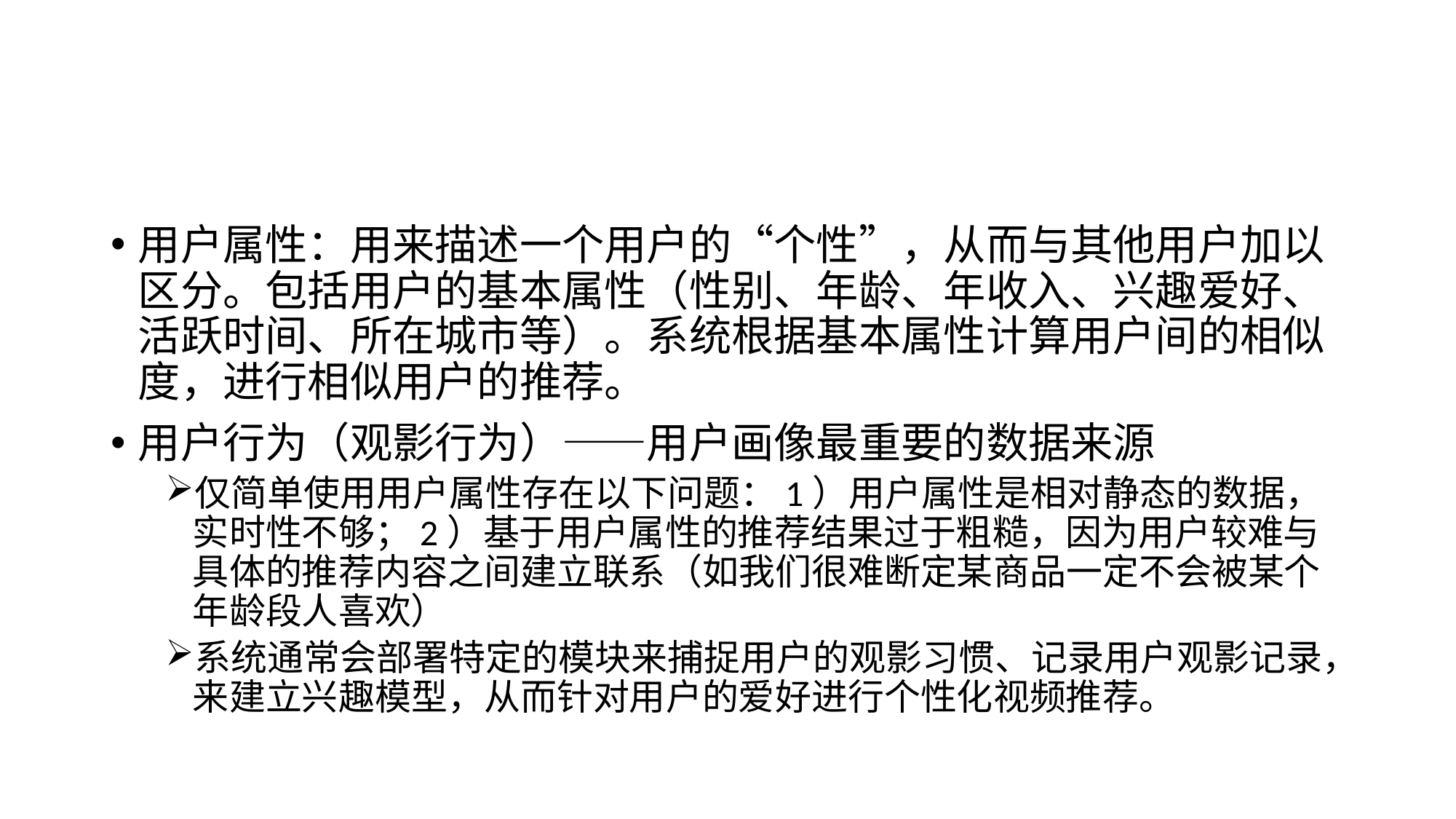

#
用户属性：用来描述一个用户的“个性”，从而与其他用户加以区分。包括用户的基本属性（性别、年龄、年收入、兴趣爱好、活跃时间、所在城市等）。系统根据基本属性计算用户间的相似度，进行相似用户的推荐。
用户行为（观影行为）——用户画像最重要的数据来源
仅简单使用用户属性存在以下问题：1）用户属性是相对静态的数据，实时性不够；2）基于用户属性的推荐结果过于粗糙，因为用户较难与具体的推荐内容之间建立联系（如我们很难断定某商品一定不会被某个年龄段人喜欢）
系统通常会部署特定的模块来捕捉用户的观影习惯、记录用户观影记录，来建立兴趣模型，从而针对用户的爱好进行个性化视频推荐。